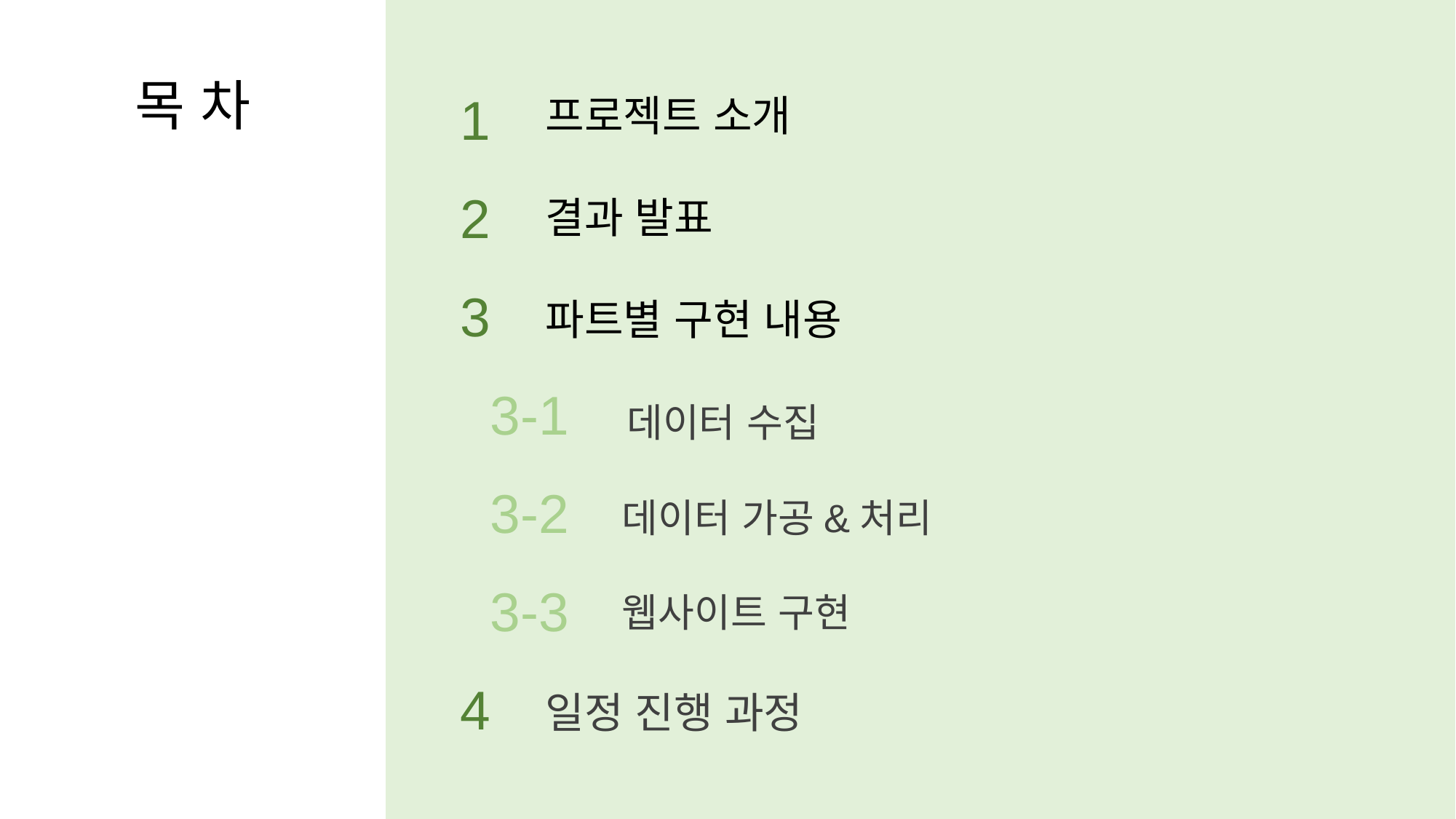

프로젝트 소개
결과 발표
파트별 구현 내용
      데이터 수집
      데이터 가공&처리
      웹사이트 구현
일정 진행 과정
1
2
3
  3-1
  3-2
  3-3
4
목 차